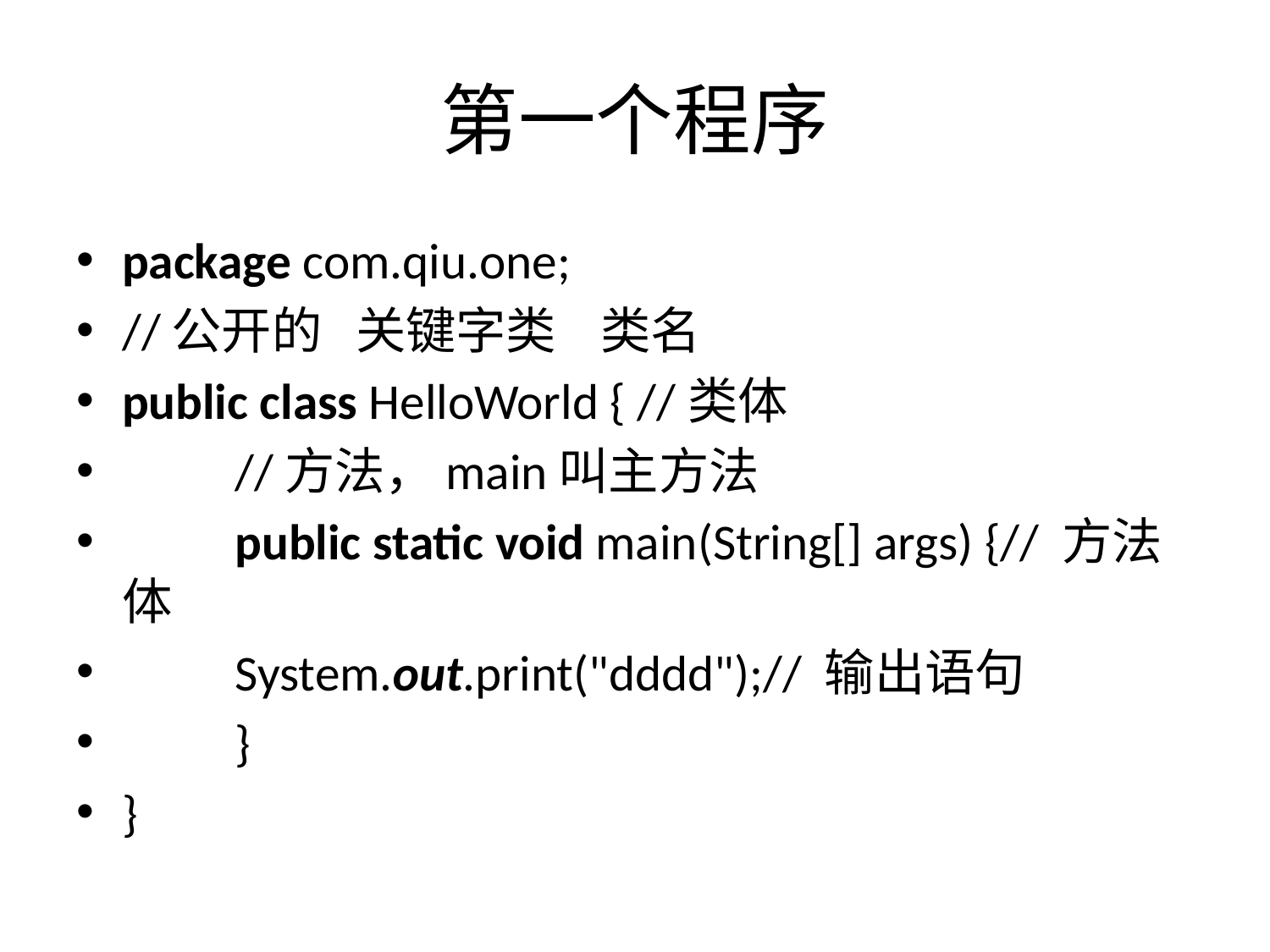

# 第一个程序
package com.qiu.one;
//公开的   关键字类    类名
public class HelloWorld { //类体
	//方法，main叫主方法
	public static void main(String[] args) {// 方法体
		System.out.print("dddd");// 输出语句
	}
}